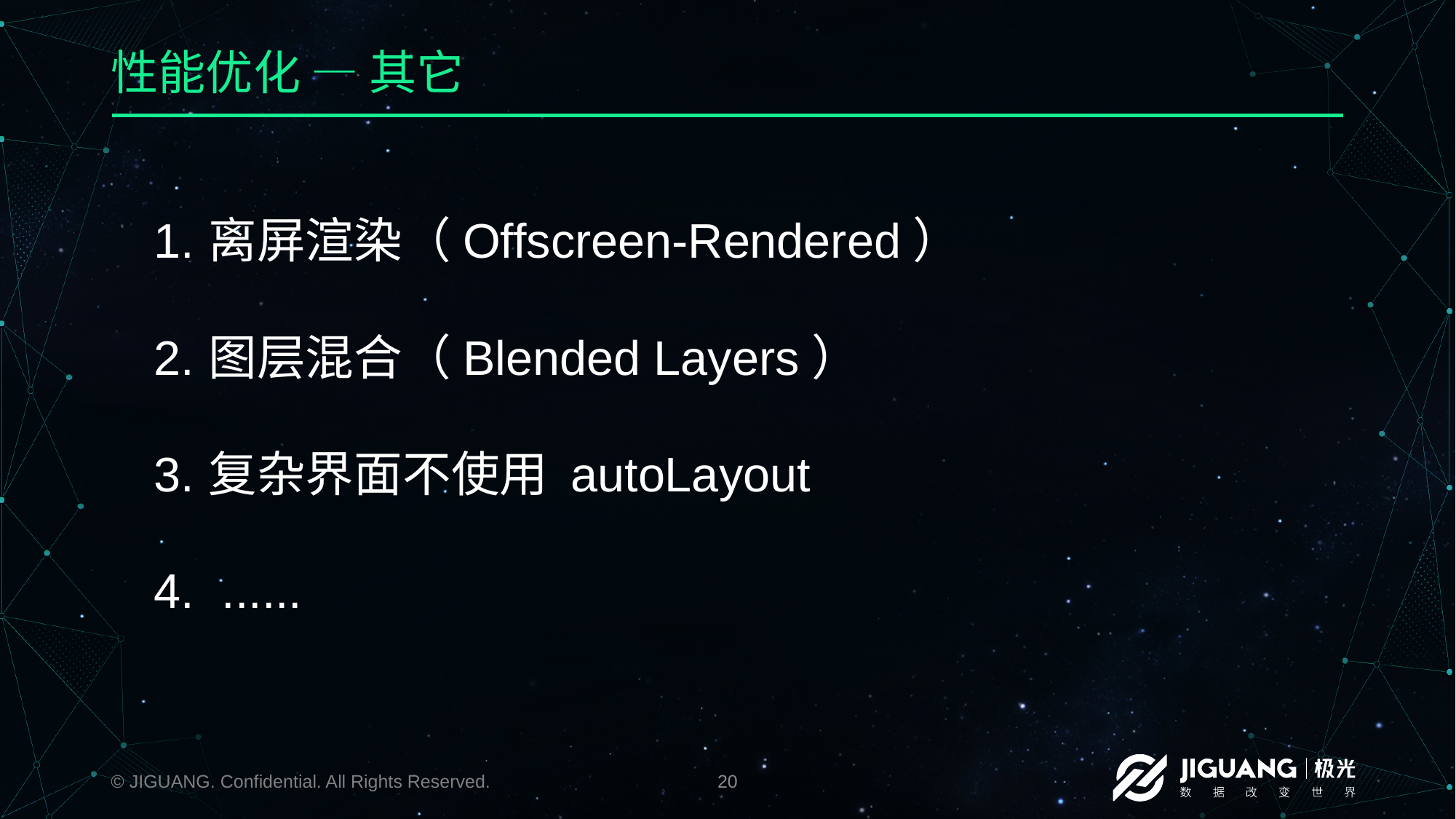

# 性能优化 — 其它
离屏渲染（Offscreen-Rendered）

图层混合（Blended Layers）

复杂界面不使用 autoLayout

 ......

© JIGUANG. Confidential. All Rights Reserved.
20